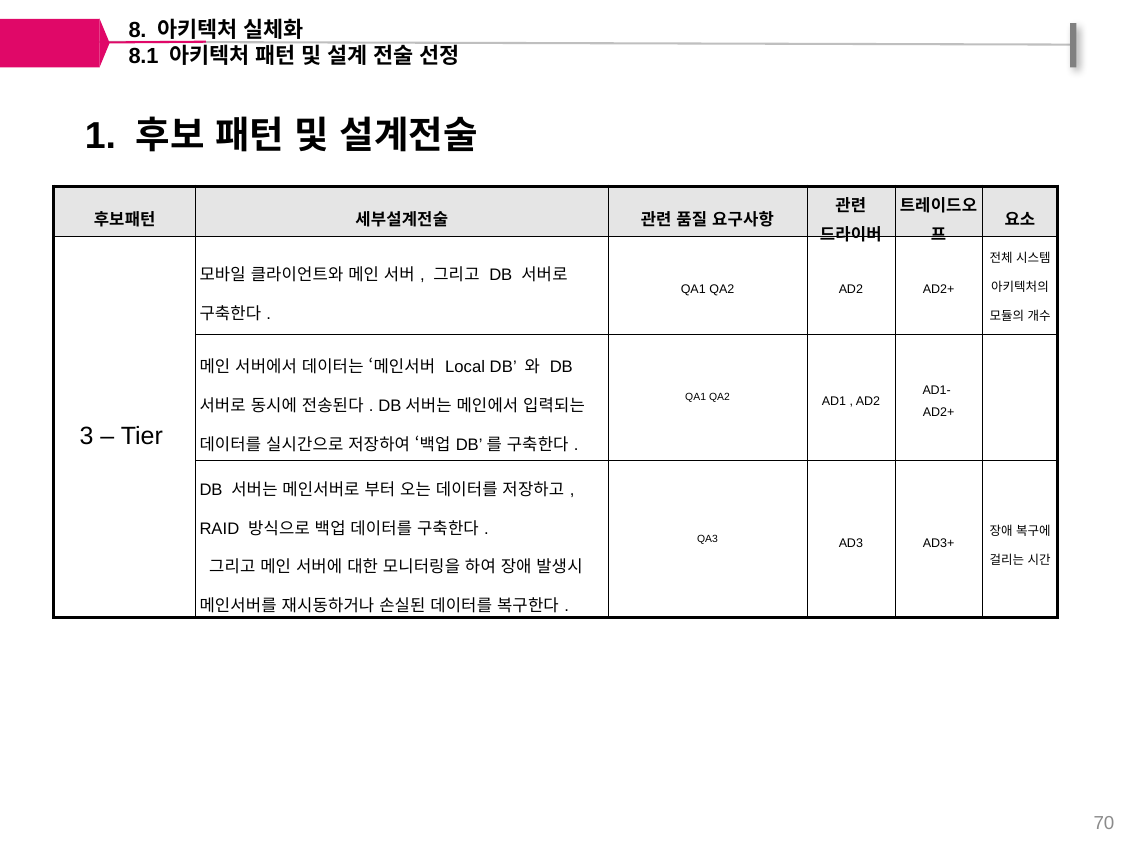

8. 아키텍처 실체화
8.1 아키텍처 패턴 및 설계 전술 선정
1. 후보 패턴 및 설계전술
| 후보패턴 | 세부설계전술 | 관련 품질 요구사항 | 관련 드라이버 | 트레이드오프 | 요소 |
| --- | --- | --- | --- | --- | --- |
| 3 – Tier | 모바일 클라이언트와 메인 서버, 그리고 DB 서버로 구축한다. | QA1 QA2 | AD2 | AD2+ | 전체 시스템 아키텍처의 모듈의 개수 |
|  | 메인 서버에서 데이터는 ‘메인서버 Local DB’ 와 DB서버로 동시에 전송된다. DB서버는 메인에서 입력되는 데이터를 실시간으로 저장하여 ‘백업DB’를 구축한다. | QA1 QA2 | AD1 , AD2 | AD1- AD2+ |  |
|  | DB 서버는 메인서버로 부터 오는 데이터를 저장하고, RAID 방식으로 백업 데이터를 구축한다. 그리고 메인 서버에 대한 모니터링을 하여 장애 발생시 메인서버를 재시동하거나 손실된 데이터를 복구한다. | QA3 | AD3 | AD3+ | 장애 복구에 걸리는 시간 |
70